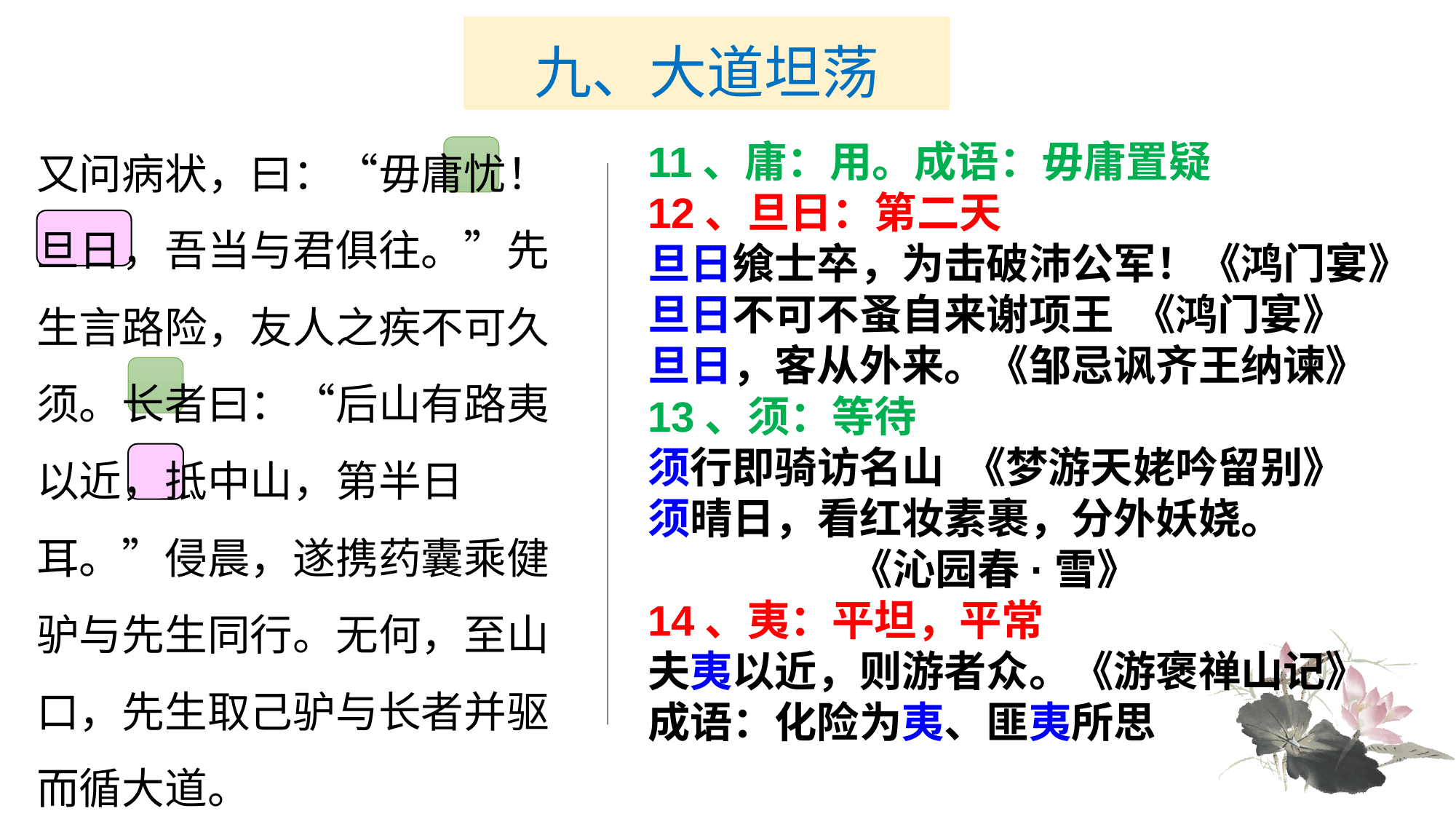

# 九、大道坦荡
又问病状，曰：“毋庸忧！旦日，吾当与君俱往。”先生言路险，友人之疾不可久须。长者曰：“后山有路夷以近，抵中山，第半日耳。”侵晨，遂携药囊乘健驴与先生同行。无何，至山口，先生取己驴与长者并驱而循大道。

11、庸：用。成语：毋庸置疑
12、旦日：第二天
旦日飨士卒，为击破沛公军！《鸿门宴》
旦日不可不蚤自来谢项王  《鸿门宴》
旦日，客从外来。《邹忌讽齐王纳谏》
13、须：等待
须行即骑访名山  《梦游天姥吟留别》
须晴日，看红妆素裹，分外妖娆。
                    《沁园春·雪》
14、夷：平坦，平常
夫夷以近，则游者众。《游褒禅山记》
成语：化险为夷、匪夷所思